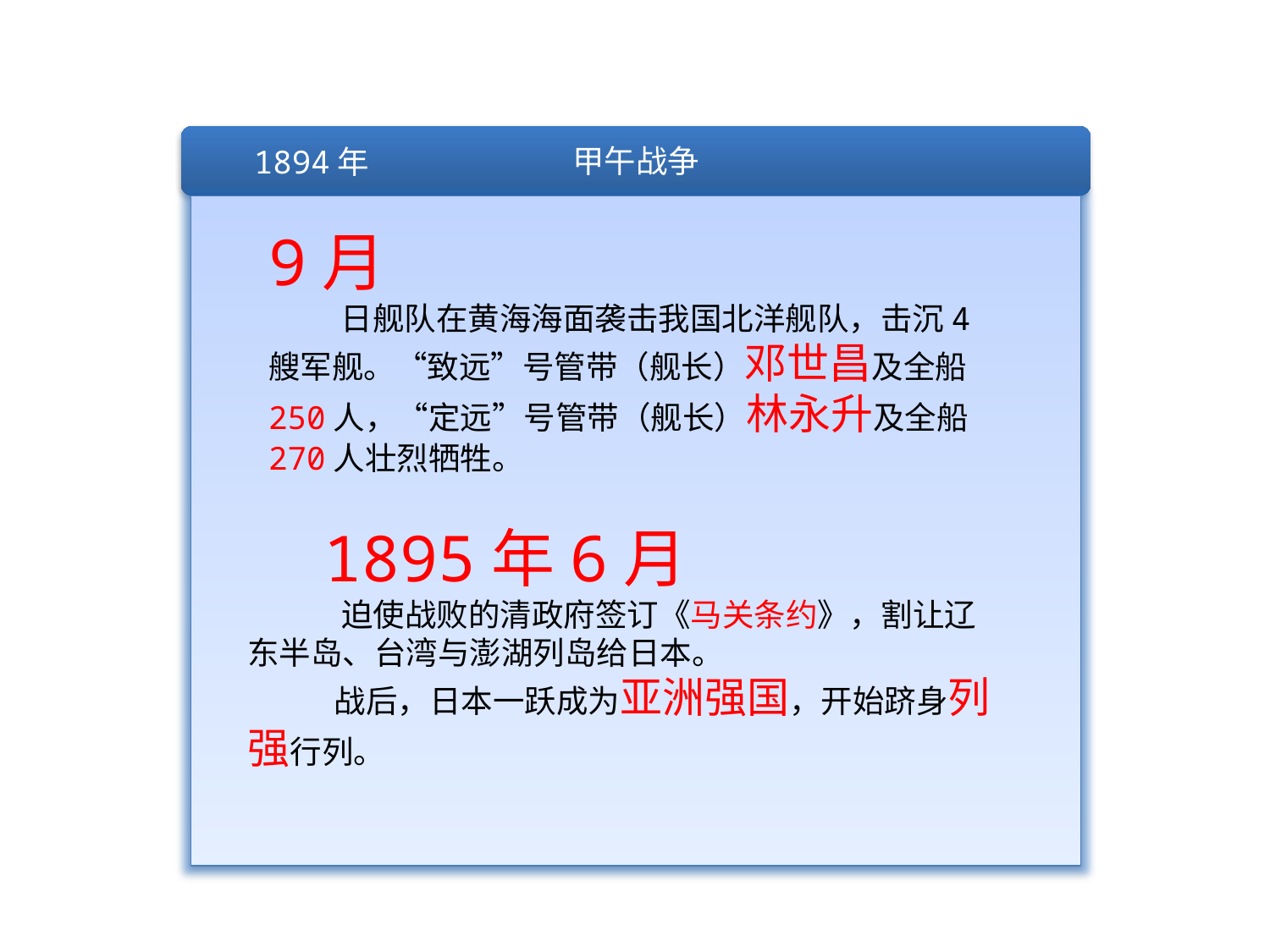

1894年
甲午战争

9月
         日舰队在黄海海面袭击我国北洋舰队，击沉4艘军舰。“致远”号管带（舰长）邓世昌及全船250人，“定远”号管带（舰长）林永升及全船270人壮烈牺牲。
  1895年6月
            迫使战败的清政府签订《马关条约》，割让辽东半岛、台湾与澎湖列岛给日本。
           战后，日本一跃成为亚洲强国，开始跻身列强行列。